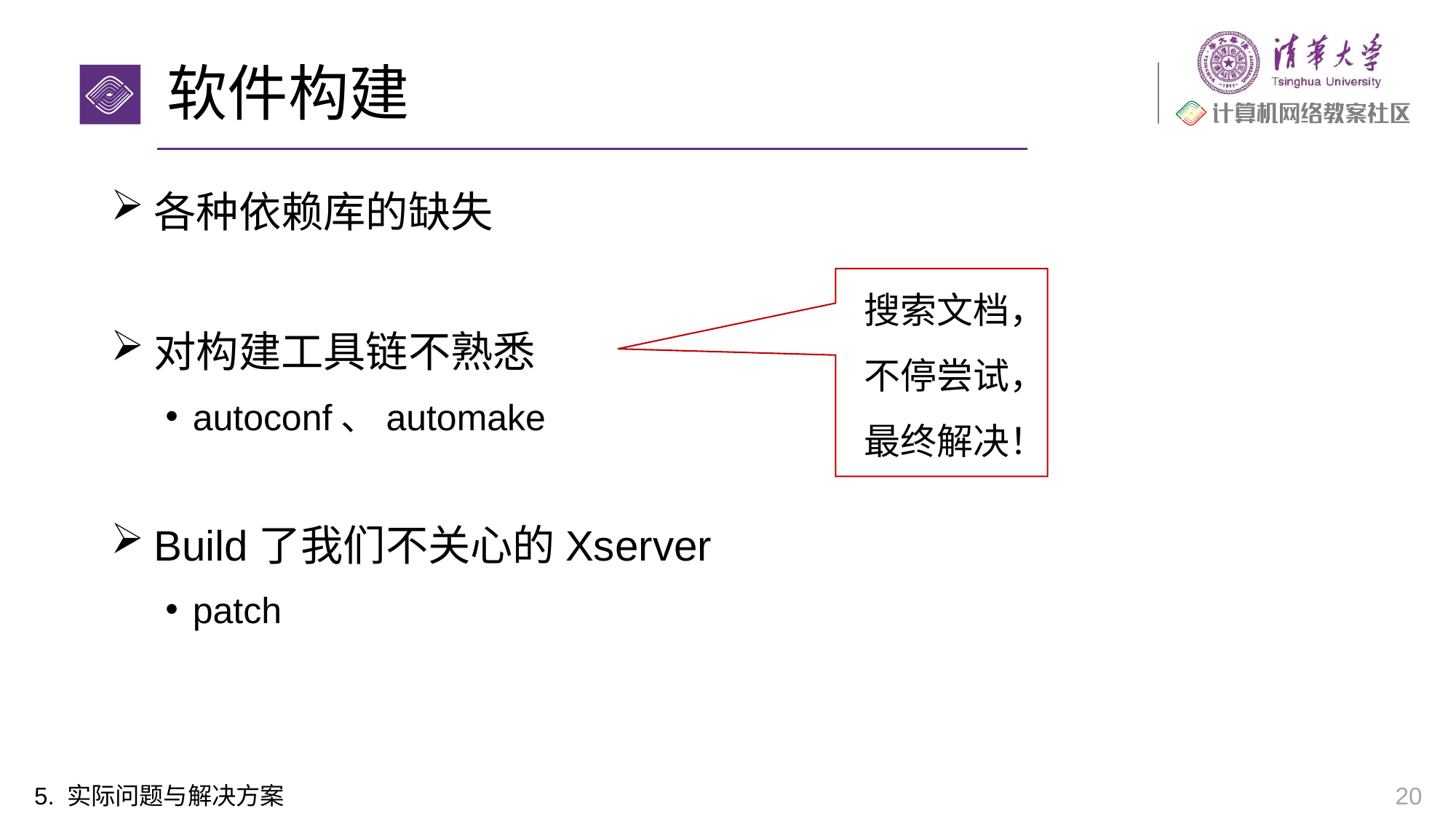

# 软件构建
各种依赖库的缺失

对构建工具链不熟悉
autoconf、automake

Build了我们不关心的Xserver
patch
搜索文档，
不停尝试，
最终解决！

5. 实际问题与解决方案
20